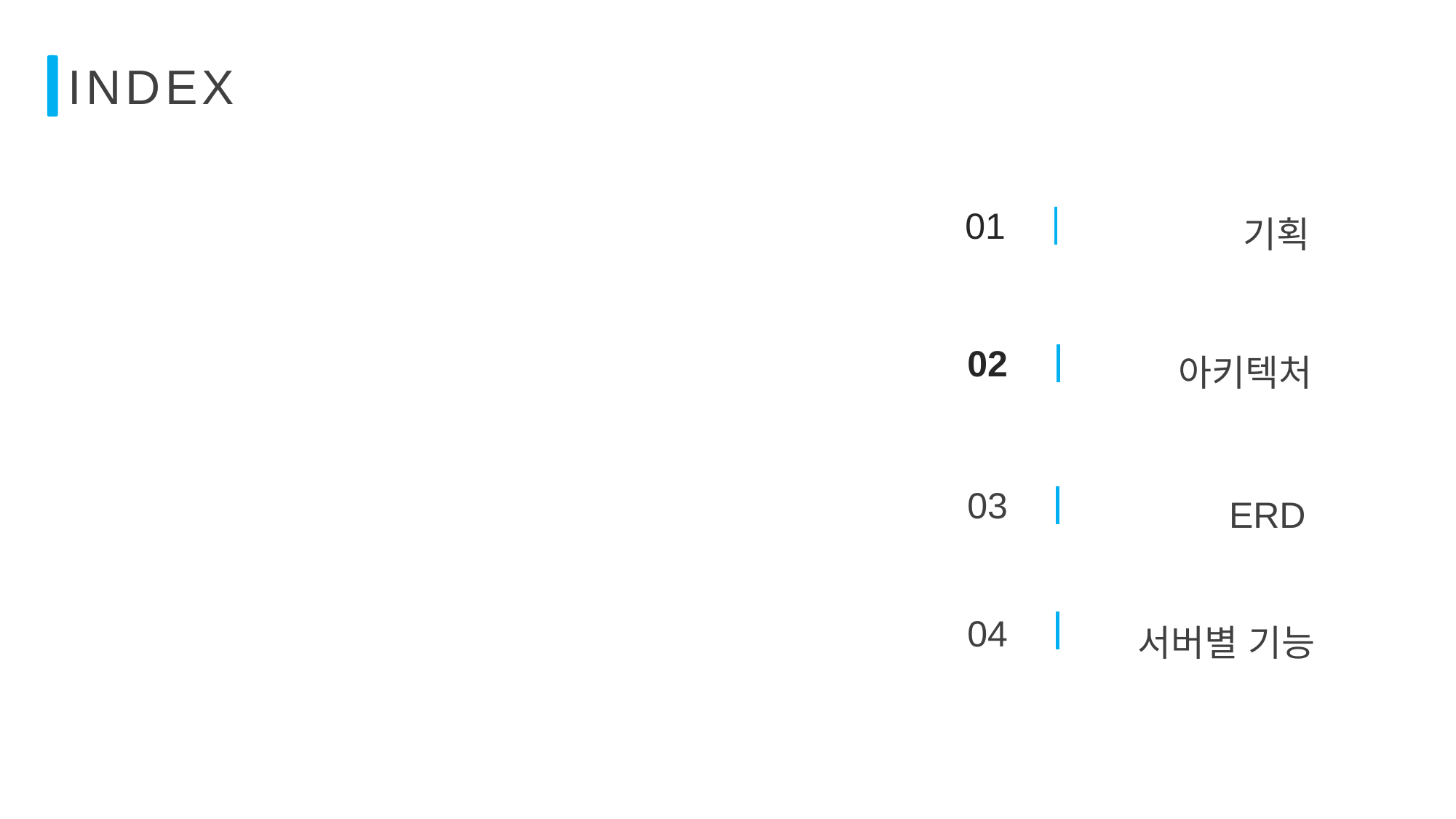

INDEX

01
기획
02
아키텍처
03
ERD
04
서버별 기능